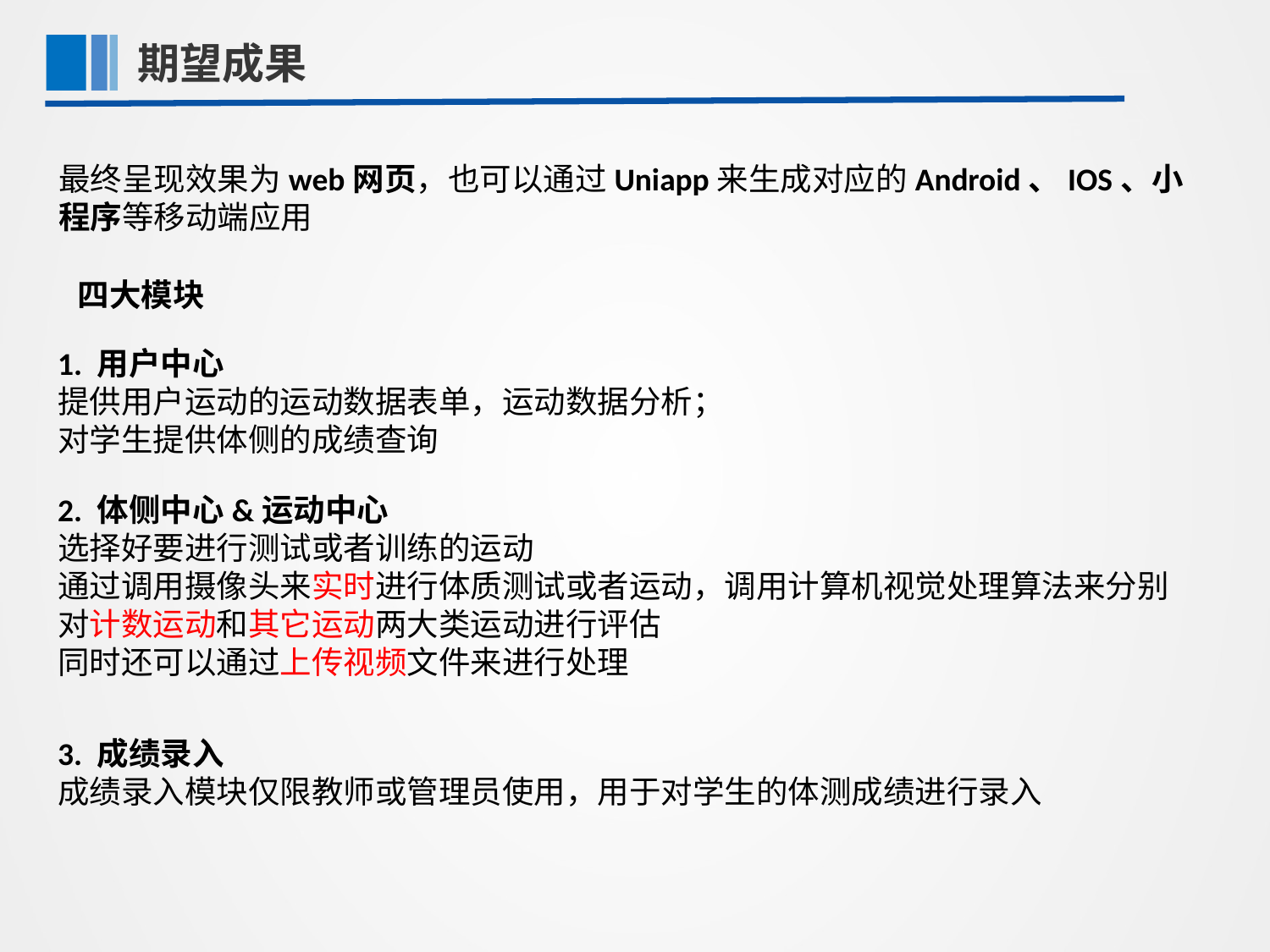

期望成果

第一部分
最终呈现效果为web网页，也可以通过Uniapp来生成对应的Android、IOS、小程序等移动端应用
四大模块
1. 用户中心
提供用户运动的运动数据表单，运动数据分析；
对学生提供体侧的成绩查询
2. 体侧中心&运动中心
选择好要进行测试或者训练的运动
通过调用摄像头来实时进行体质测试或者运动，调用计算机视觉处理算法来分别对计数运动和其它运动两大类运动进行评估
同时还可以通过上传视频文件来进行处理
3. 成绩录入
成绩录入模块仅限教师或管理员使用，用于对学生的体测成绩进行录入